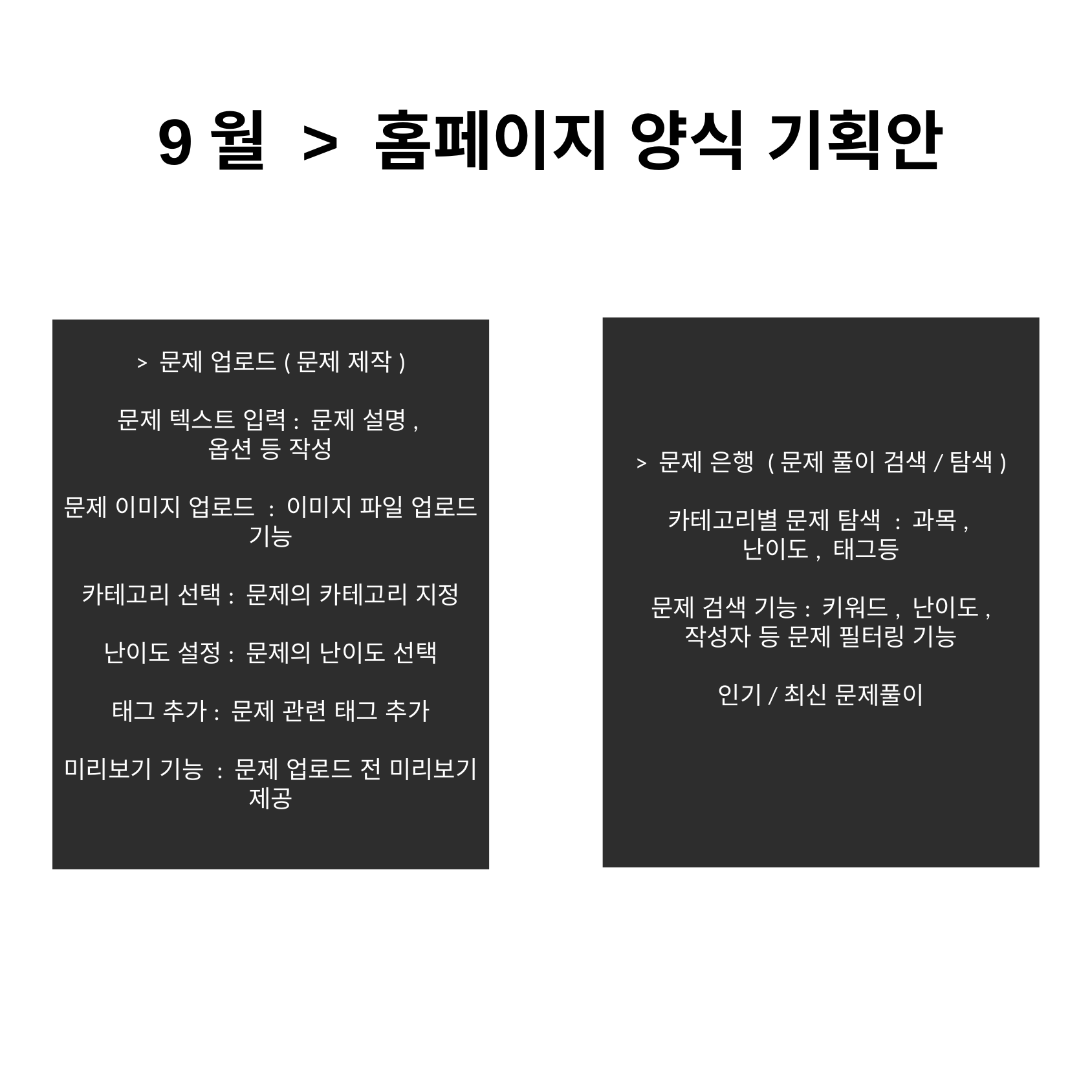

9월 > 홈페이지 양식 기획안
> 문제 은행 (문제 풀이 검색/탐색)

카테고리별 문제 탐색 : 과목,
난이도, 태그등

문제 검색 기능: 키워드, 난이도, 작성자 등 문제 필터링 기능

인기/최신 문제풀이

> 문제 업로드(문제 제작)

문제 텍스트 입력: 문제 설명,
옵션 등 작성

문제 이미지 업로드 : 이미지 파일 업로드 기능

카테고리 선택: 문제의 카테고리 지정

난이도 설정: 문제의 난이도 선택

태그 추가: 문제 관련 태그 추가

미리보기 기능 : 문제 업로드 전 미리보기 제공